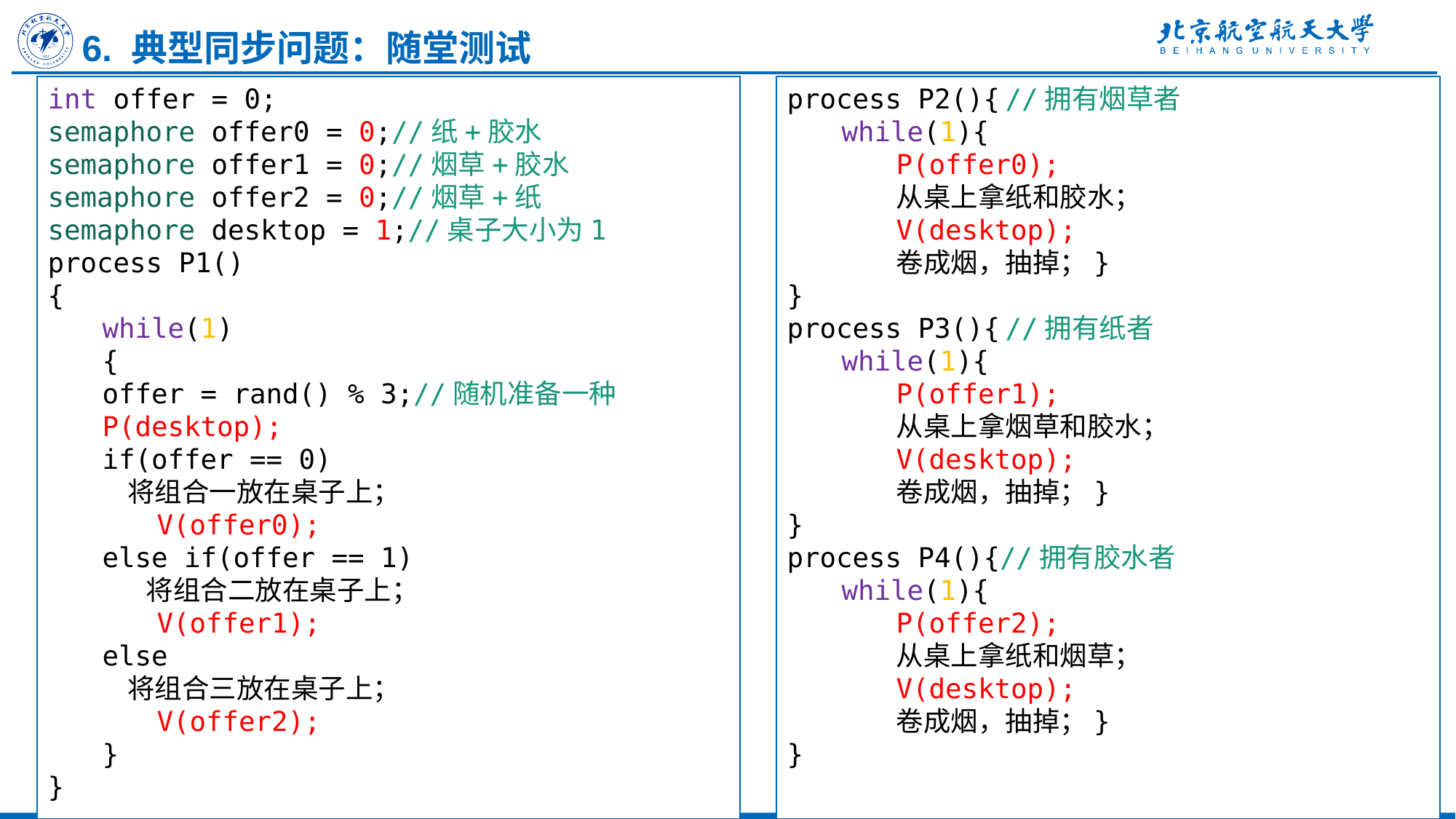

6. 典型同步问题：随堂测试
int offer = 0;
semaphore offer0 = 0;//纸+胶水
semaphore offer1 = 0;//烟草+胶水
semaphore offer2 = 0;//烟草+纸
semaphore desktop = 1;//桌子大小为1
process P1()
{
while(1)
{
offer = rand() % 3;//随机准备一种
P(desktop);
if(offer == 0)
   将组合一放在桌子上；
V(offer0);
else if(offer == 1)
      将组合二放在桌子上；
V(offer1);
else
   将组合三放在桌子上；
V(offer2);
}
}

process P2(){	//拥有烟草者
while(1){
P(offer0);
从桌上拿纸和胶水；
V(desktop);
卷成烟，抽掉；}
}
process P3(){	//拥有纸者
while(1){
P(offer1);
从桌上拿烟草和胶水；
V(desktop);
卷成烟，抽掉；}
}
process P4(){//拥有胶水者
while(1){
P(offer2);
从桌上拿纸和烟草；
V(desktop);
卷成烟，抽掉；}
}